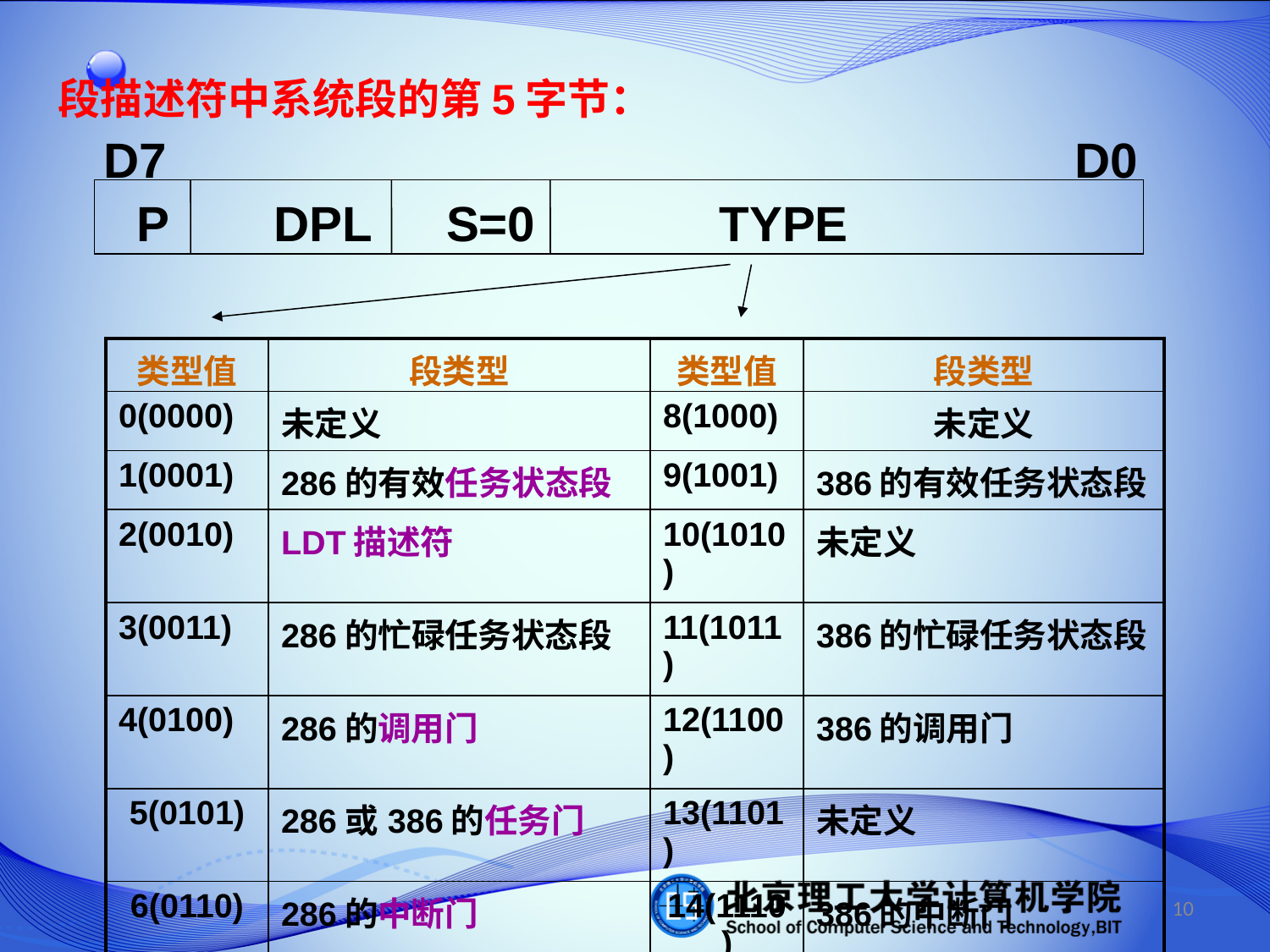

段描述符中系统段的第5字节：
D7                                                                  D0

P
DPL
S=0
TYPE

| 类型值 | 段类型 | 类型值 | 段类型 |
| --- | --- | --- | --- |
| 0(0000) | 未定义 | 8(1000) | 未定义 |
| 1(0001) | 286的有效任务状态段 | 9(1001) | 386的有效任务状态段 |
| 2(0010) | LDT描述符 | 10(1010) | 未定义 |
| 3(0011) | 286的忙碌任务状态段 | 11(1011) | 386的忙碌任务状态段 |
| 4(0100) | 286的调用门 | 12(1100) | 386的调用门 |
| 5(0101) | 286或386的任务门 | 13(1101) | 未定义 |
| 6(0110) | 286的中断门 | 14(1110) | 386的中断门 |
| 7(0111) | 286的陷阱门 | 15(1111) | 386的陷阱门 |
10